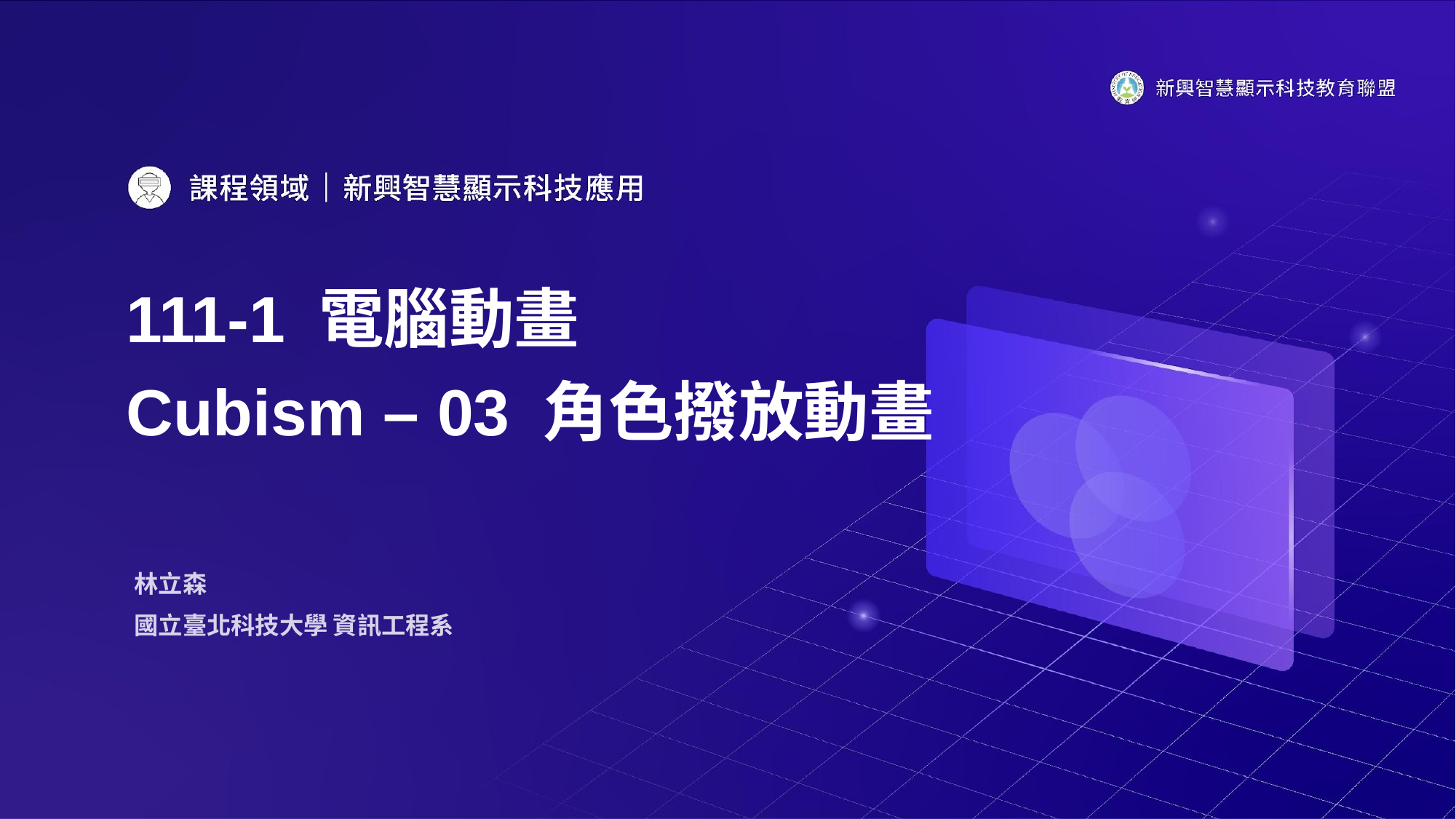

# 111-1 電腦動畫 Cubism – 03 角色撥放動畫
林立森
國立臺北科技大學 資訊工程系